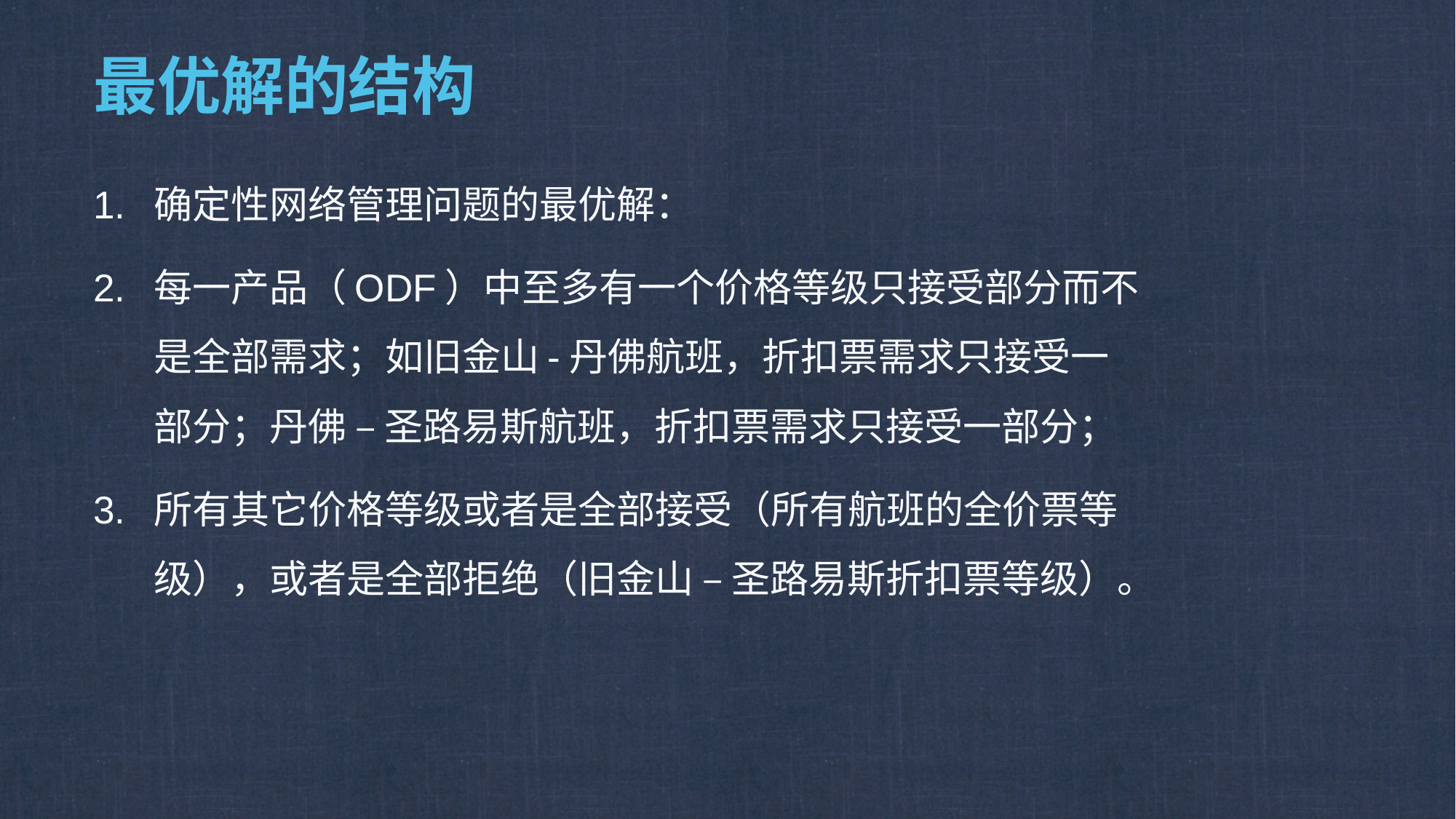

# 最优解的结构
确定性网络管理问题的最优解：
每一产品（ODF）中至多有一个价格等级只接受部分而不是全部需求；如旧金山-丹佛航班，折扣票需求只接受一部分；丹佛 – 圣路易斯航班，折扣票需求只接受一部分；
所有其它价格等级或者是全部接受（所有航班的全价票等级），或者是全部拒绝（旧金山 – 圣路易斯折扣票等级）。